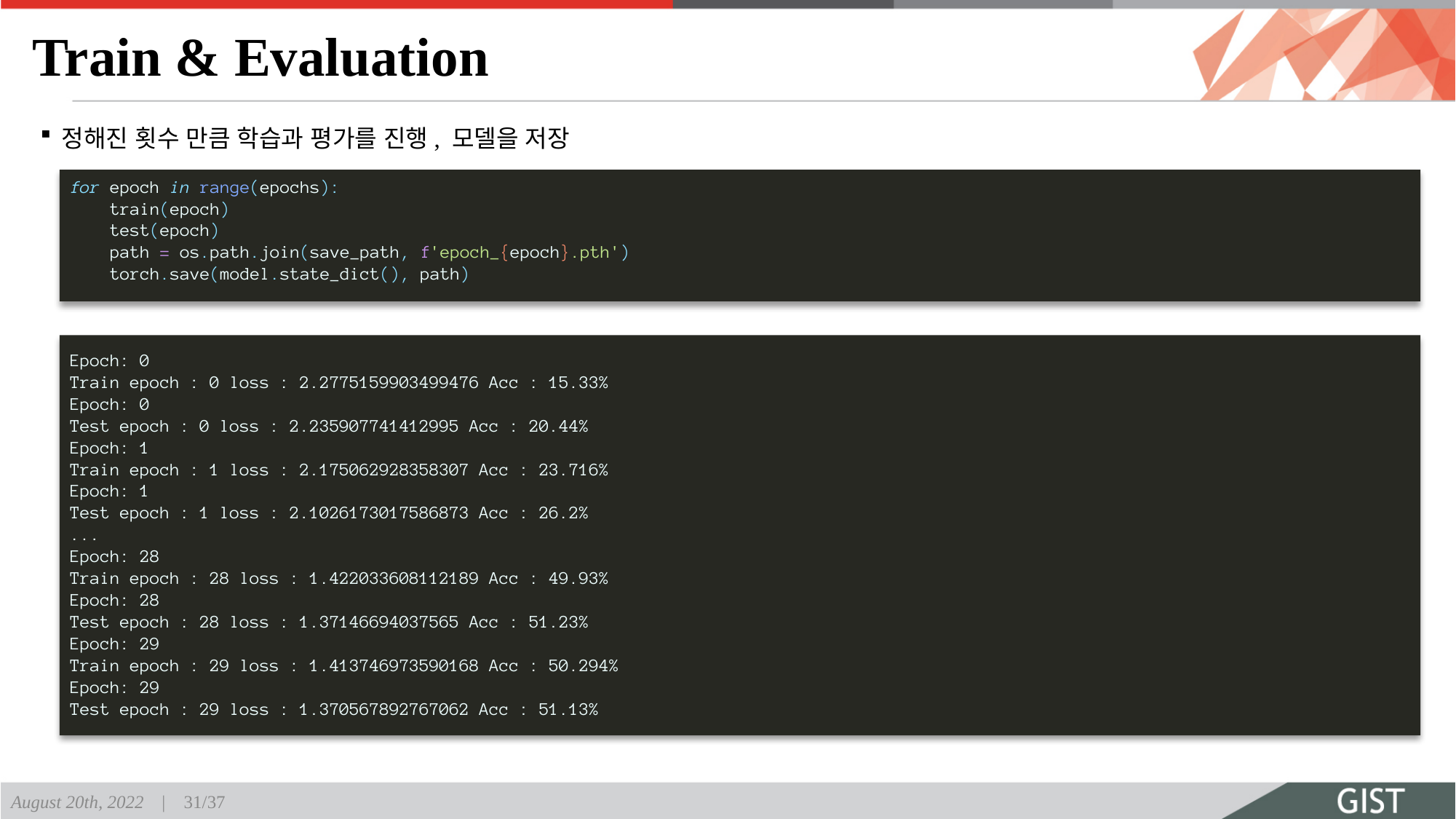

# Train & Evaluation
정해진 횟수 만큼 학습과 평가를 진행, 모델을 저장
for epoch in range(epochs):
    train(epoch)
    test(epoch)
    path = os.path.join(save_path, f'epoch_{epoch}.pth')
    torch.save(model.state_dict(), path)

Epoch: 0
Train epoch : 0 loss : 2.2775159903499476 Acc : 15.33%
Epoch: 0
Test epoch : 0 loss : 2.235907741412995 Acc : 20.44%
Epoch: 1
Train epoch : 1 loss : 2.175062928358307 Acc : 23.716%
Epoch: 1
Test epoch : 1 loss : 2.1026173017586873 Acc : 26.2%
...
Epoch: 28
Train epoch : 28 loss : 1.422033608112189 Acc : 49.93%
Epoch: 28
Test epoch : 28 loss : 1.37146694037565 Acc : 51.23%
Epoch: 29
Train epoch : 29 loss : 1.413746973590168 Acc : 50.294%
Epoch: 29
Test epoch : 29 loss : 1.370567892767062 Acc : 51.13%
August 20th, 2022    |    31/37